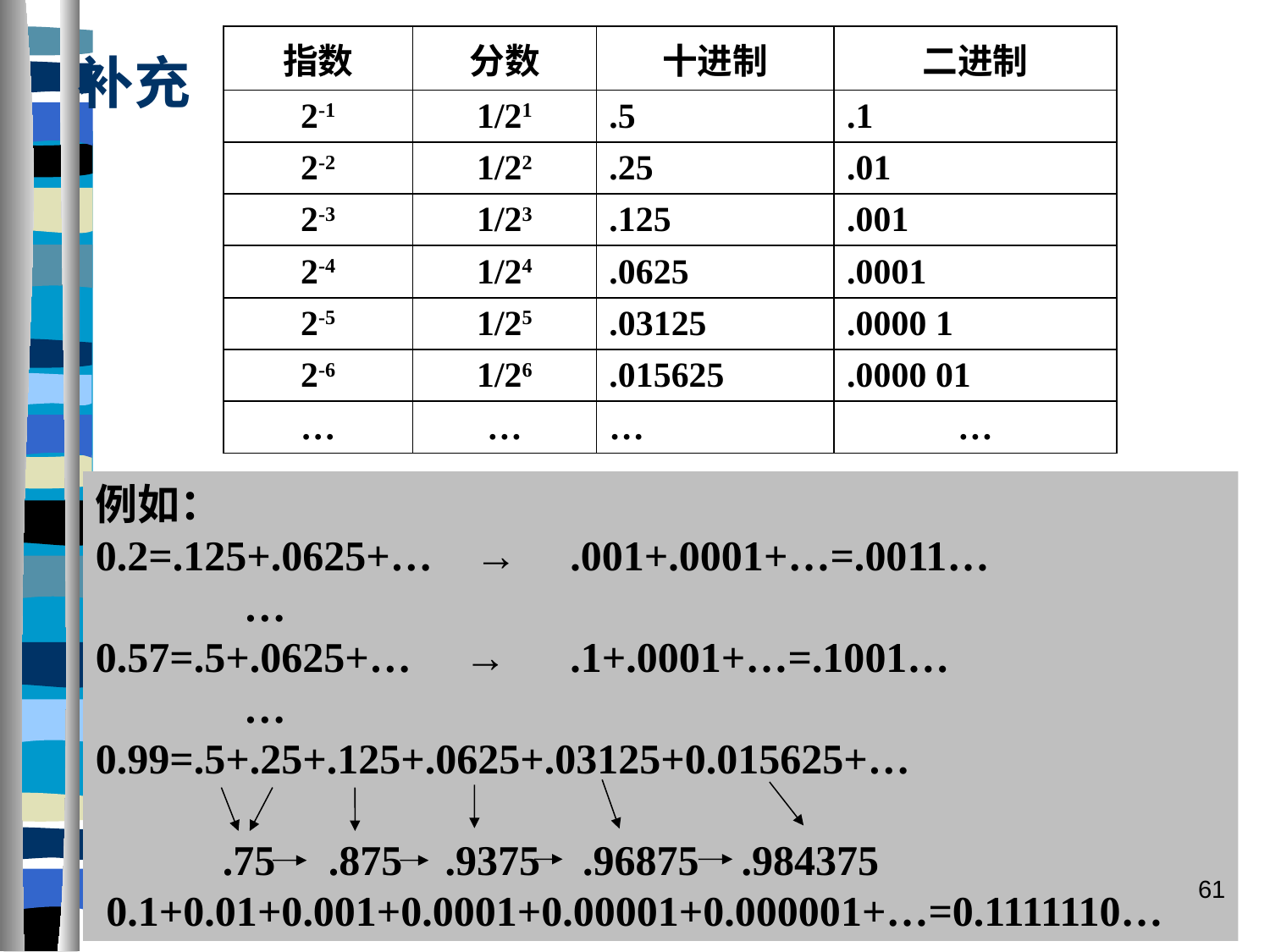

# 补充
| 指数 | 分数 | 十进制 | 二进制 |
| --- | --- | --- | --- |
| 2-1 | 1/21 | .5 | .1 |
| 2-2 | 1/22 | .25 | .01 |
| 2-3 | 1/23 | .125 | .001 |
| 2-4 | 1/24 | .0625 | .0001 |
| 2-5 | 1/25 | .03125 | .0000 1 |
| 2-6 | 1/26 | .015625 | .0000 01 |
| … | … | … | … |
例如：
0.2=.125+.0625+…    →     .001+.0001+…=.0011…
              …
0.57=.5+.0625+…     →      .1+.0001+…=.1001…
              …
0.99=.5+.25+.125+.0625+.03125+0.015625+…

            .75     .875    .9375    .96875    .984375
 0.1+0.01+0.001+0.0001+0.00001+0.000001+…=0.1111110…

61